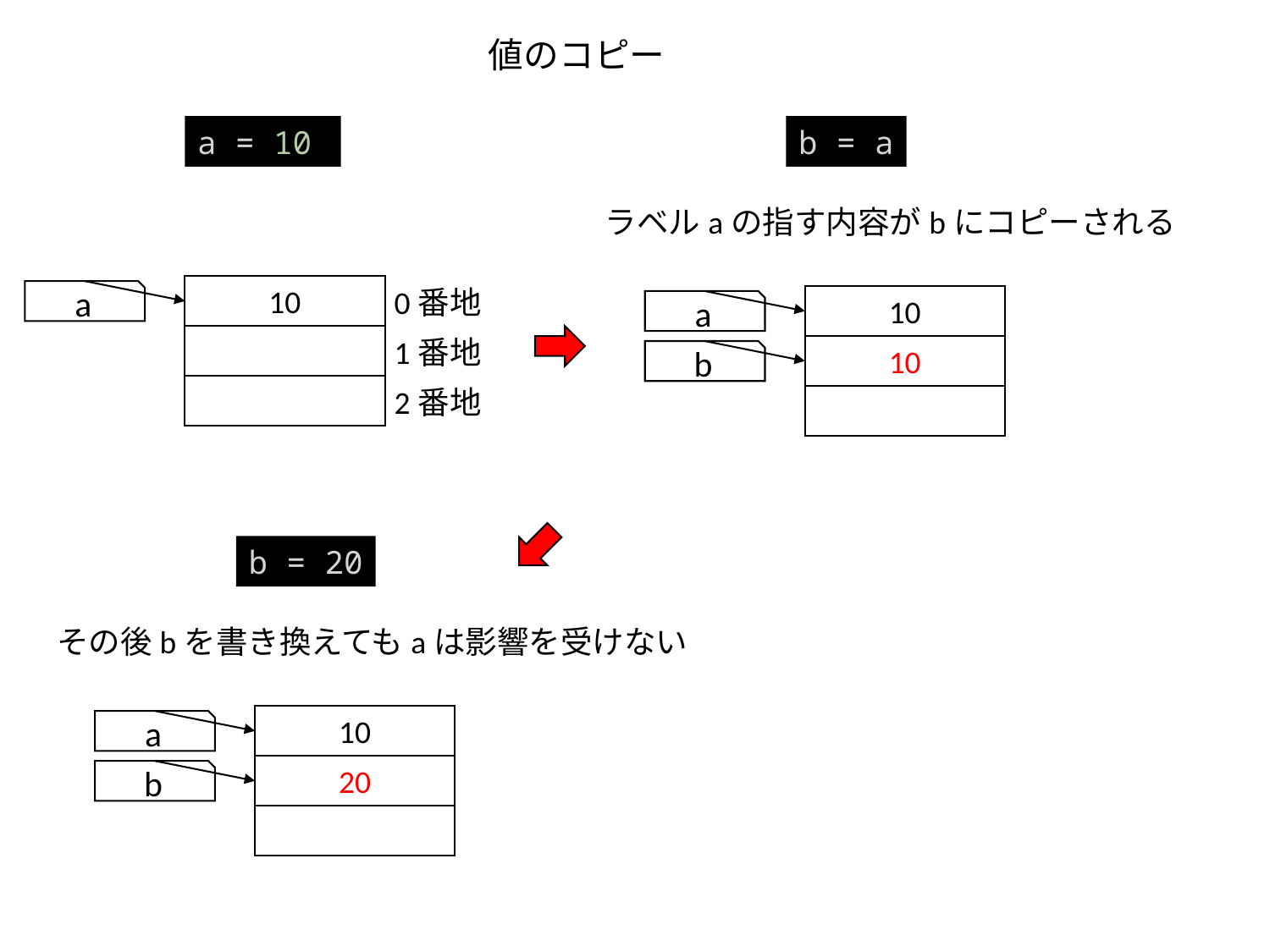

値のコピー
a = 10
b = a
ラベルaの指す内容がbにコピーされる
10
0番地
a
10
a

1番地

10
b

2番地

b = 20
その後bを書き換えてもaは影響を受けない
10
a
20
b